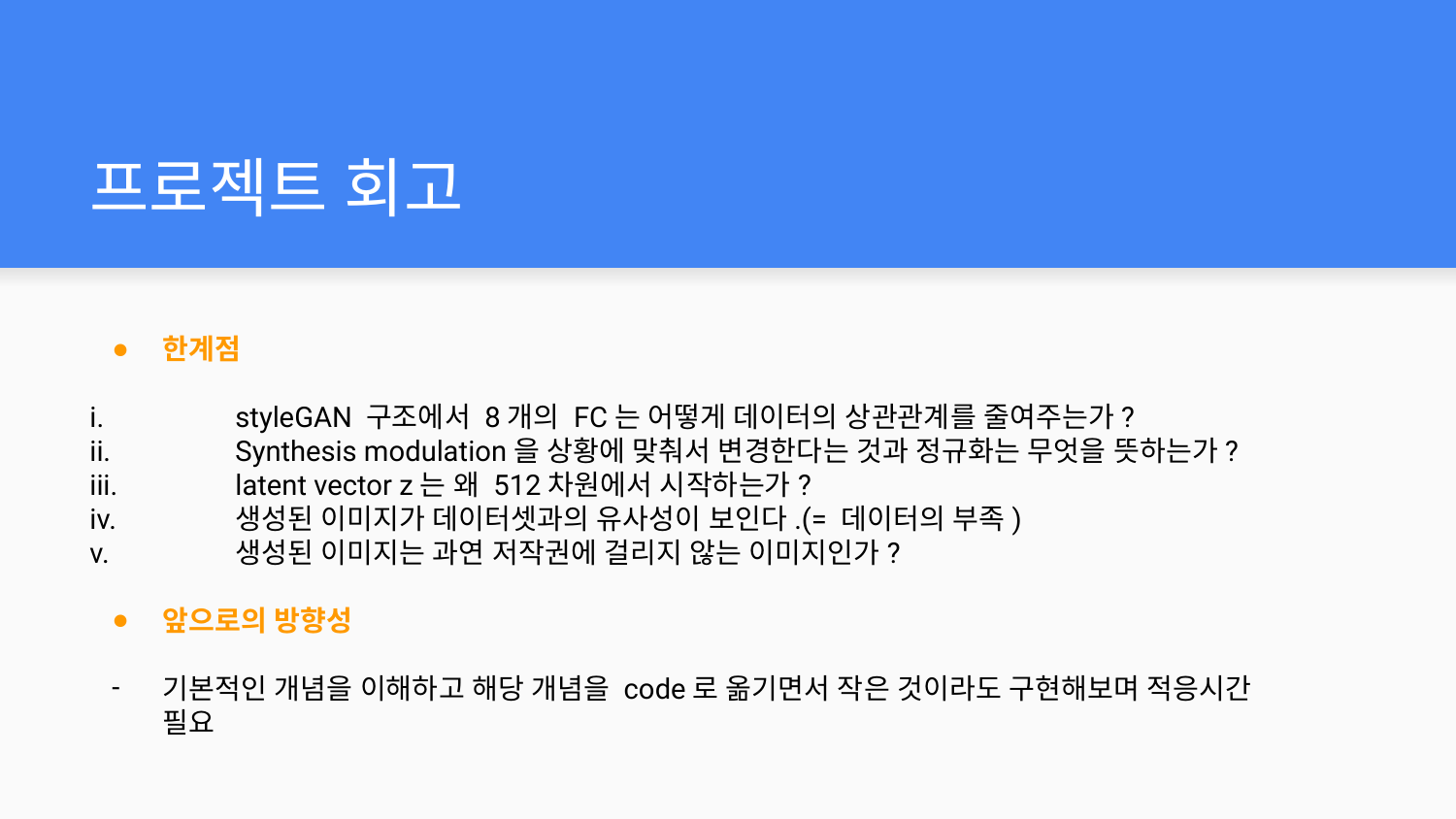

# 프로젝트 회고
한계점

i.	styleGAN 구조에서 8개의 FC는 어떻게 데이터의 상관관계를 줄여주는가?
ii.	Synthesis modulation을 상황에 맞춰서 변경한다는 것과 정규화는 무엇을 뜻하는가?
iii.	latent vector z는 왜 512차원에서 시작하는가?
iv.	생성된 이미지가 데이터셋과의 유사성이 보인다.(= 데이터의 부족)
v.	생성된 이미지는 과연 저작권에 걸리지 않는 이미지인가?

앞으로의 방향성

기본적인 개념을 이해하고 해당 개념을 code로 옮기면서 작은 것이라도 구현해보며 적응시간 필요